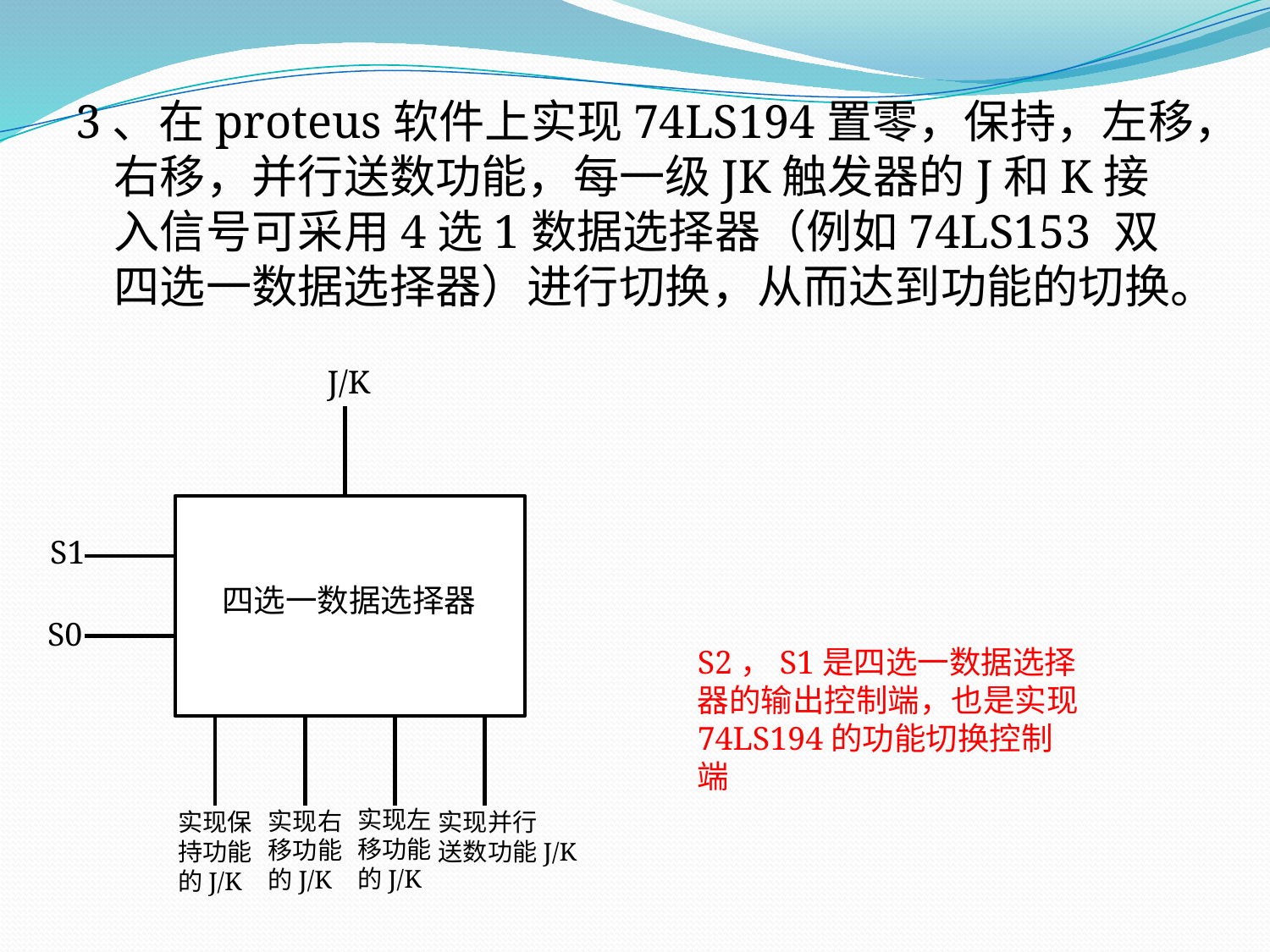

3、在proteus软件上实现74LS194置零，保持，左移，右移，并行送数功能，每一级JK触发器的J和K接入信号可采用4选1数据选择器（例如74LS153 双四选一数据选择器）进行切换，从而达到功能的切换。

J/K

S1
四选一数据选择器
S0
S2，S1是四选一数据选择器的输出控制端，也是实现74LS194的功能切换控制端
实现左移功能的J/K
实现右
移功能
的J/K
实现并行
送数功能J/K
实现保
持功能
的J/K